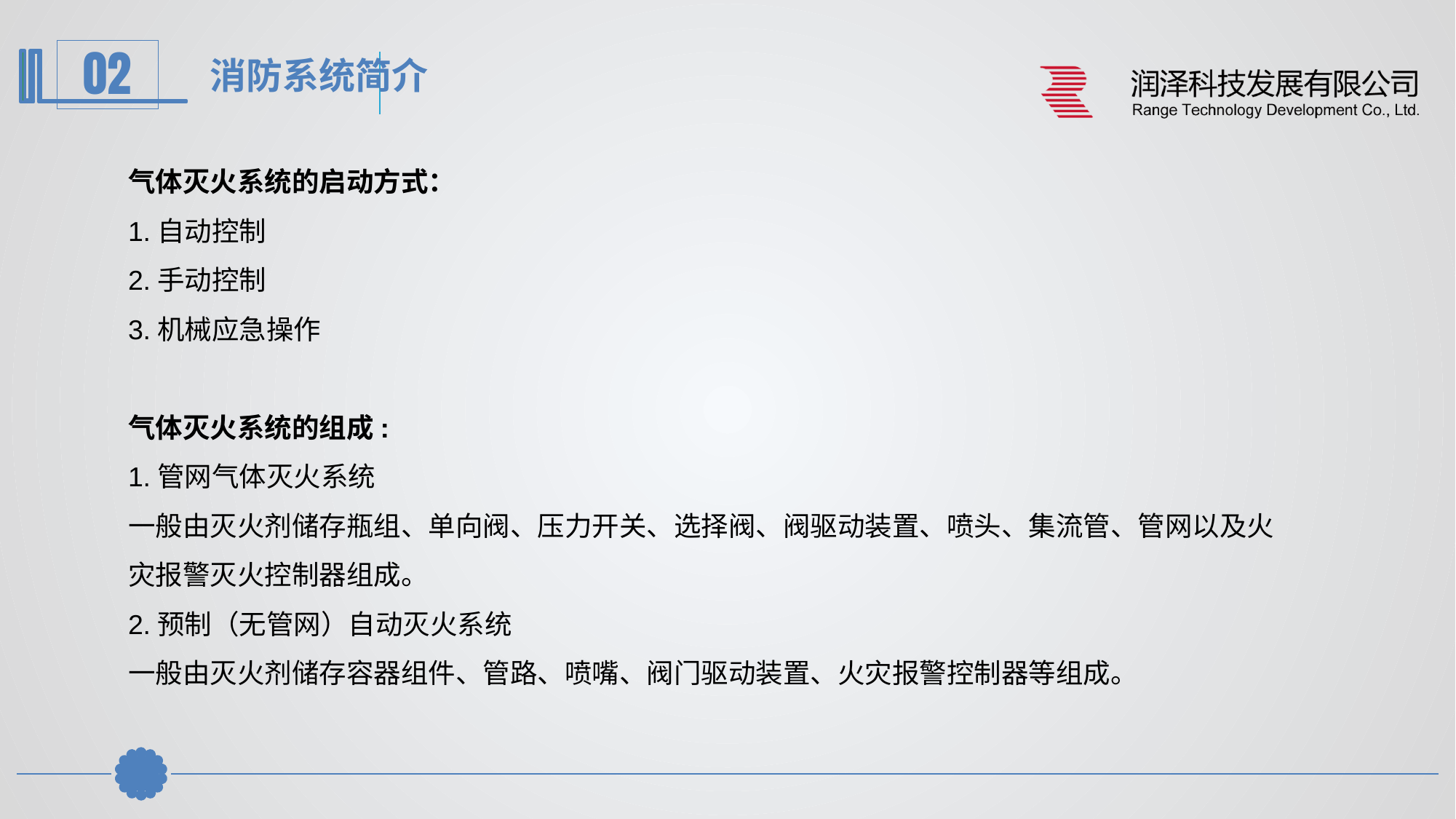

消防系统简介
气体灭火系统的启动方式：
1.自动控制
2.手动控制
3.机械应急操作

气体灭火系统的组成:
1.管网气体灭火系统
一般由灭火剂储存瓶组、单向阀、压力开关、选择阀、阀驱动装置、喷头、集流管、管网以及火灾报警灭火控制器组成。
2.预制（无管网）自动灭火系统
一般由灭火剂储存容器组件、管路、喷嘴、阀门驱动装置、火灾报警控制器等组成。
29